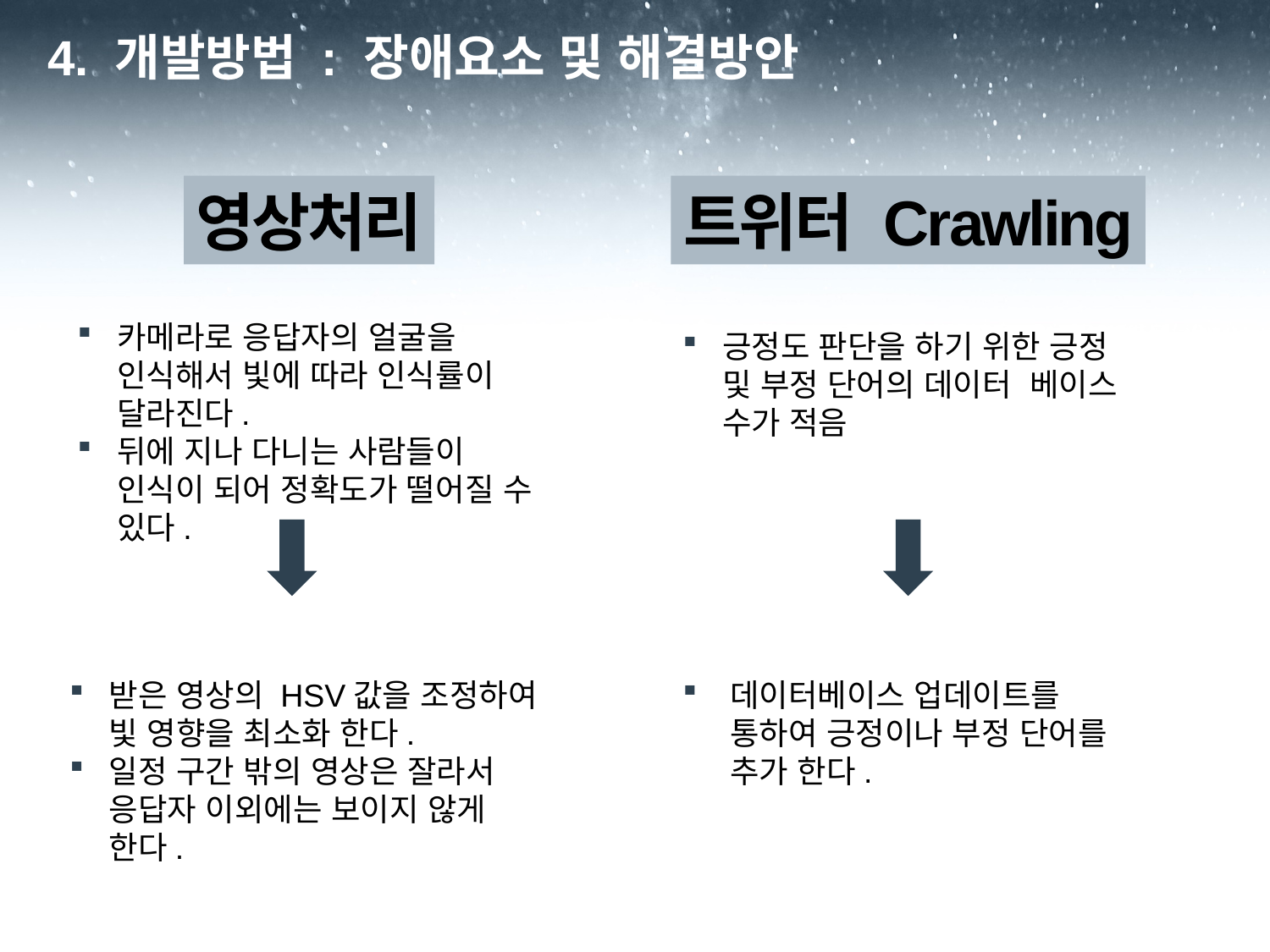

4. 개발방법 : 장애요소 및 해결방안
영상처리
트위터 Crawling
카메라로 응답자의 얼굴을 인식해서 빛에 따라 인식률이 달라진다.
뒤에 지나 다니는 사람들이 인식이 되어 정확도가 떨어질 수 있다.

긍정도 판단을 하기 위한 긍정 및 부정 단어의 데이터  베이스 수가 적음

받은 영상의 HSV값을 조정하여 빛 영향을 최소화 한다.
일정 구간 밖의 영상은 잘라서 응답자 이외에는 보이지 않게 한다.
데이터베이스 업데이트를 통하여 긍정이나 부정 단어를 추가 한다.